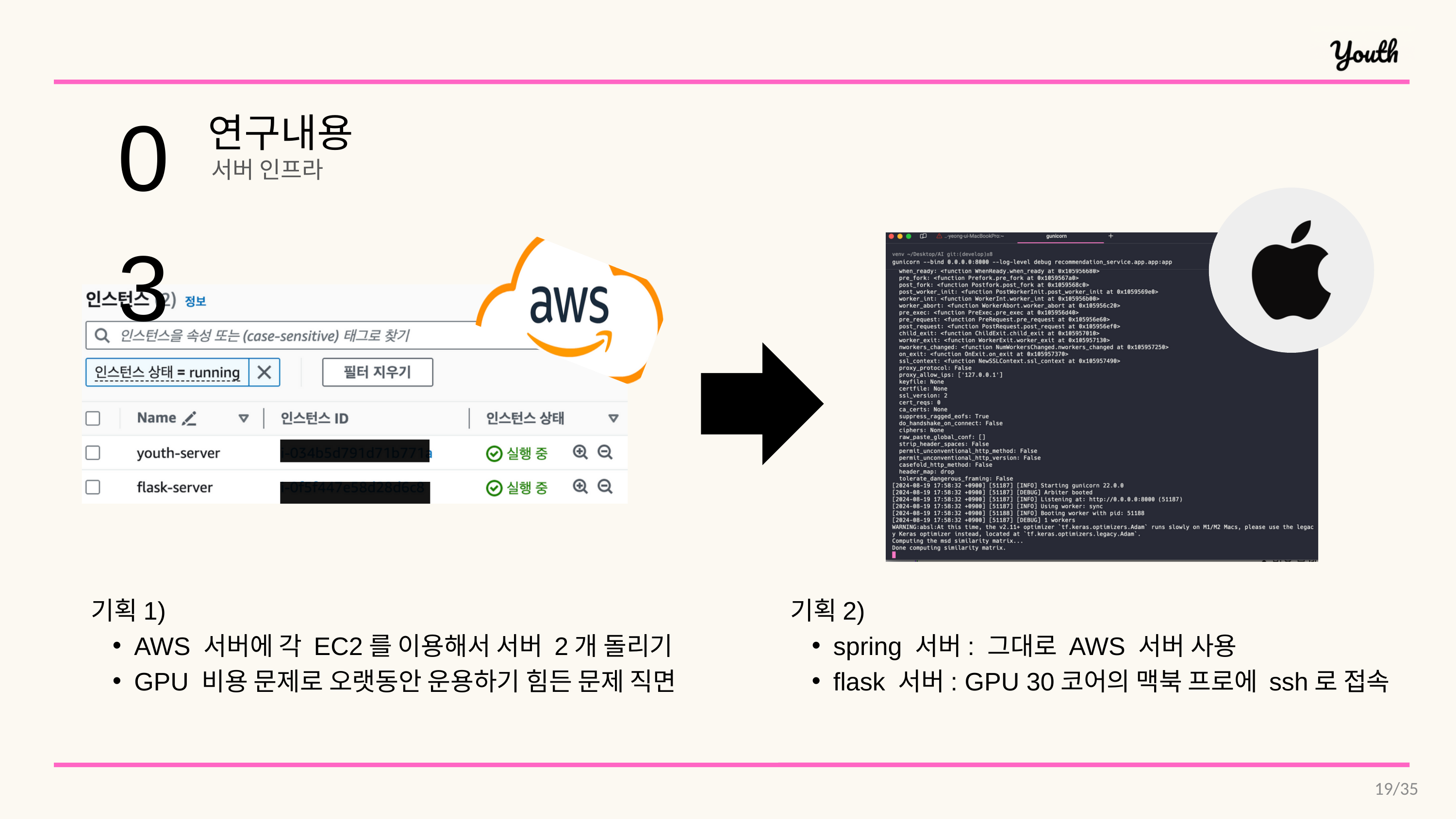

03

연구내용
서버 인프라

기획1)
AWS 서버에 각 EC2를 이용해서 서버 2개 돌리기
GPU 비용 문제로 오랫동안 운용하기 힘든 문제 직면
기획2)
spring 서버: 그대로 AWS 서버 사용
flask 서버: GPU 30코어의 맥북 프로에 ssh로 접속

19/35